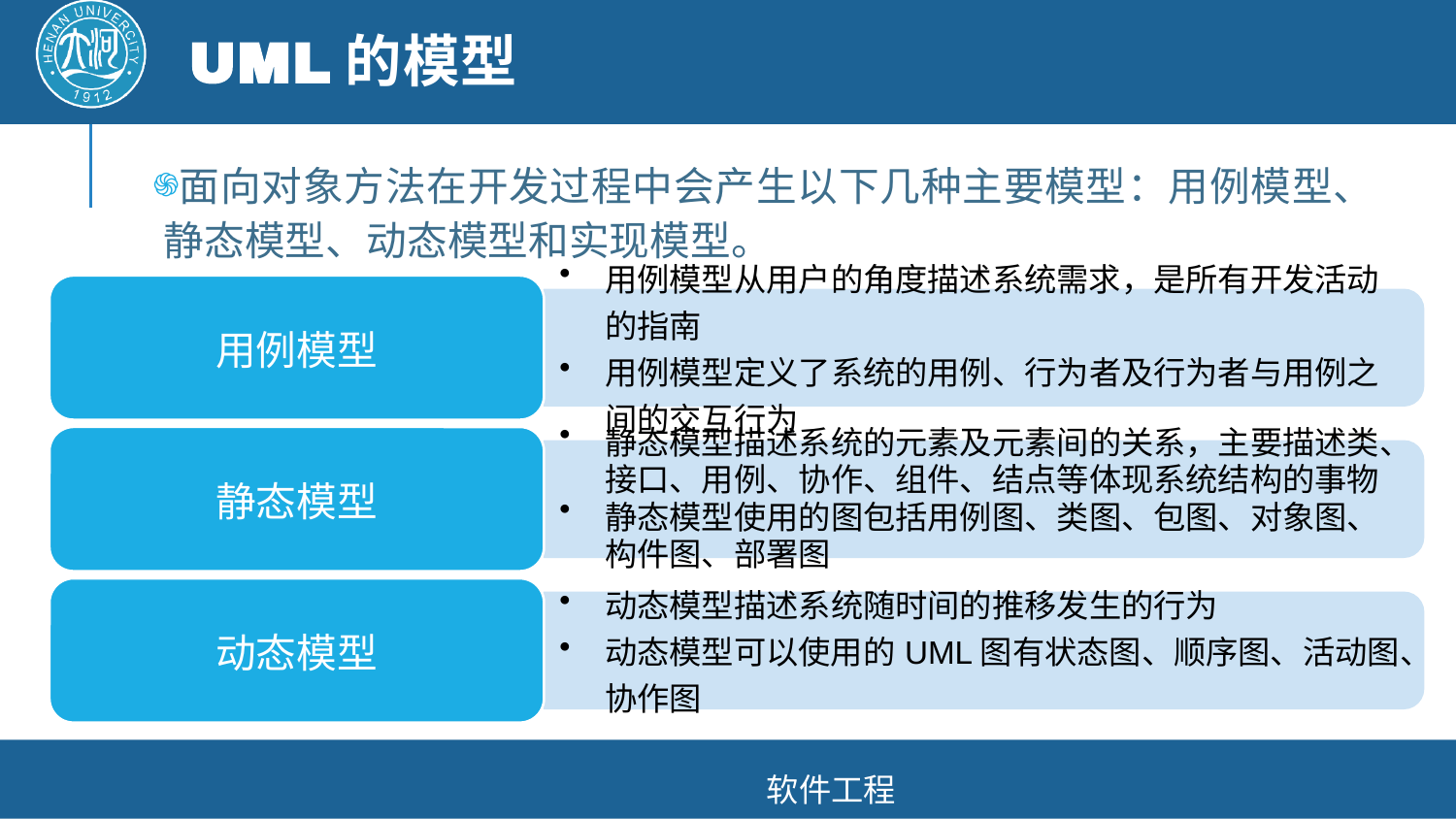

# UML的模型
面向对象方法在开发过程中会产生以下几种主要模型：用例模型、静态模型、动态模型和实现模型。

用例模型
用例模型从用户的角度描述系统需求，是所有开发活动的指南
静态模型
静态模型描述系统的元素及元素间的关系，主要描述类、接口、用例、协作、组件、结点等体现系统结构的事物
静态模型使用的图包括用例图、类图、包图、对象图、构件图、部署图
动态模型
动态模型描述系统随时间的推移发生的行为
用例模型定义了系统的用例、行为者及行为者与用例之间的交互行为
动态模型可以使用的UML图有状态图、顺序图、活动图、协作图

软件工程
60